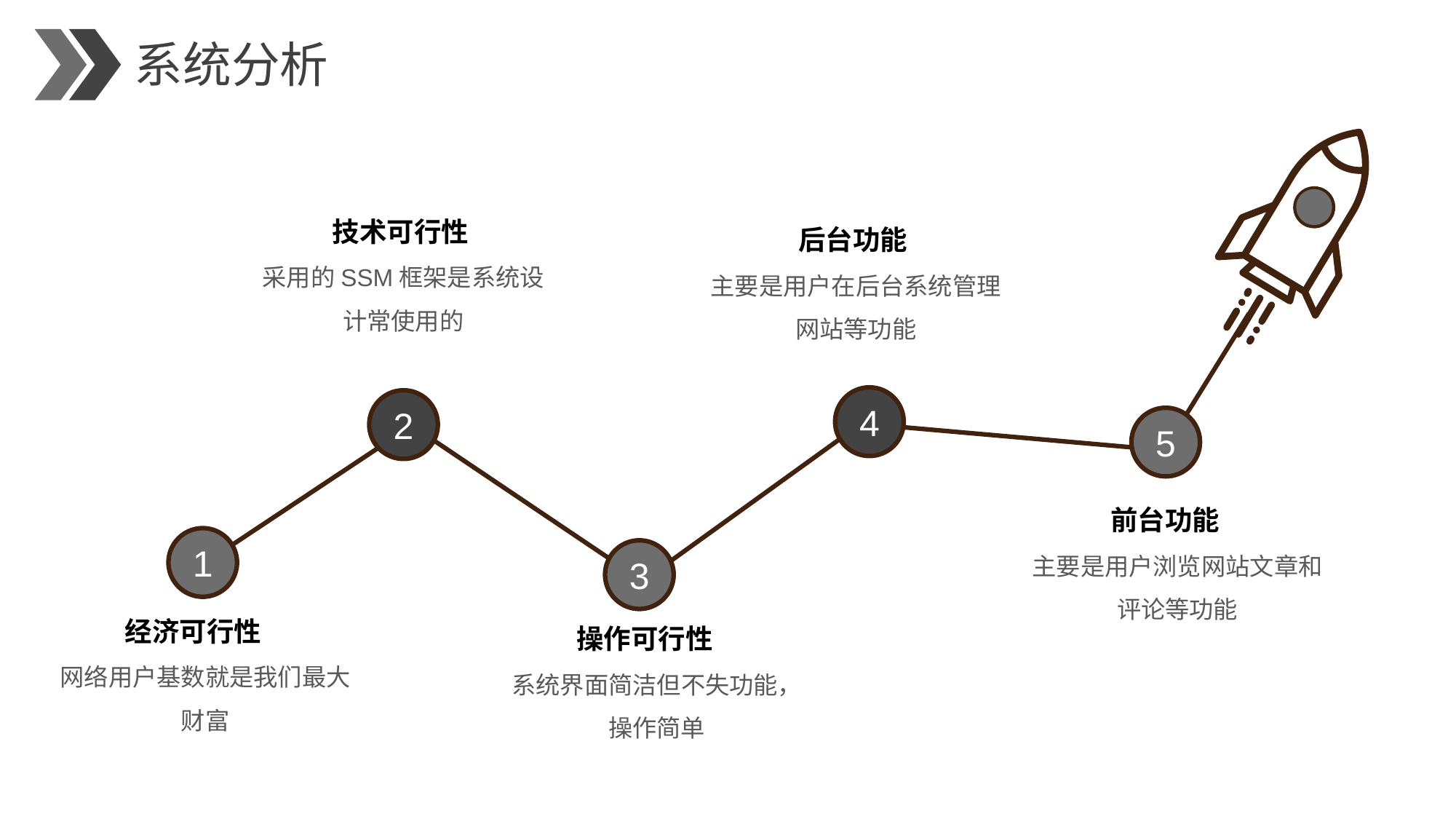

系统分析

技术可行性
e7d195523061f1c07f83f732a5522b9b3ebe164d7250580aEF66DE1A1ABCD1416532D3433F8BE1C4DD26AF8C595CA3B8FBFFDC471B28313D41FC0B29AEB12651AEAC05881CD0265D4CB30185DEC2EB287A3DCBE2E99F13933C1E803DDF331C0150FEA0675F290631D1EDC3C927CD0AA74DD8F417A5B73495B4C9A5AA47CFEB588A1D25B820586C98
后台功能
采用的SSM框架是系统设计常使用的
主要是用户在后台系统管理网站等功能

4
2
5
前台功能
1
主要是用户浏览网站文章和评论等功能

3

经济可行性
操作可行性
网络用户基数就是我们最大财富
系统界面简洁但不失功能，操作简单